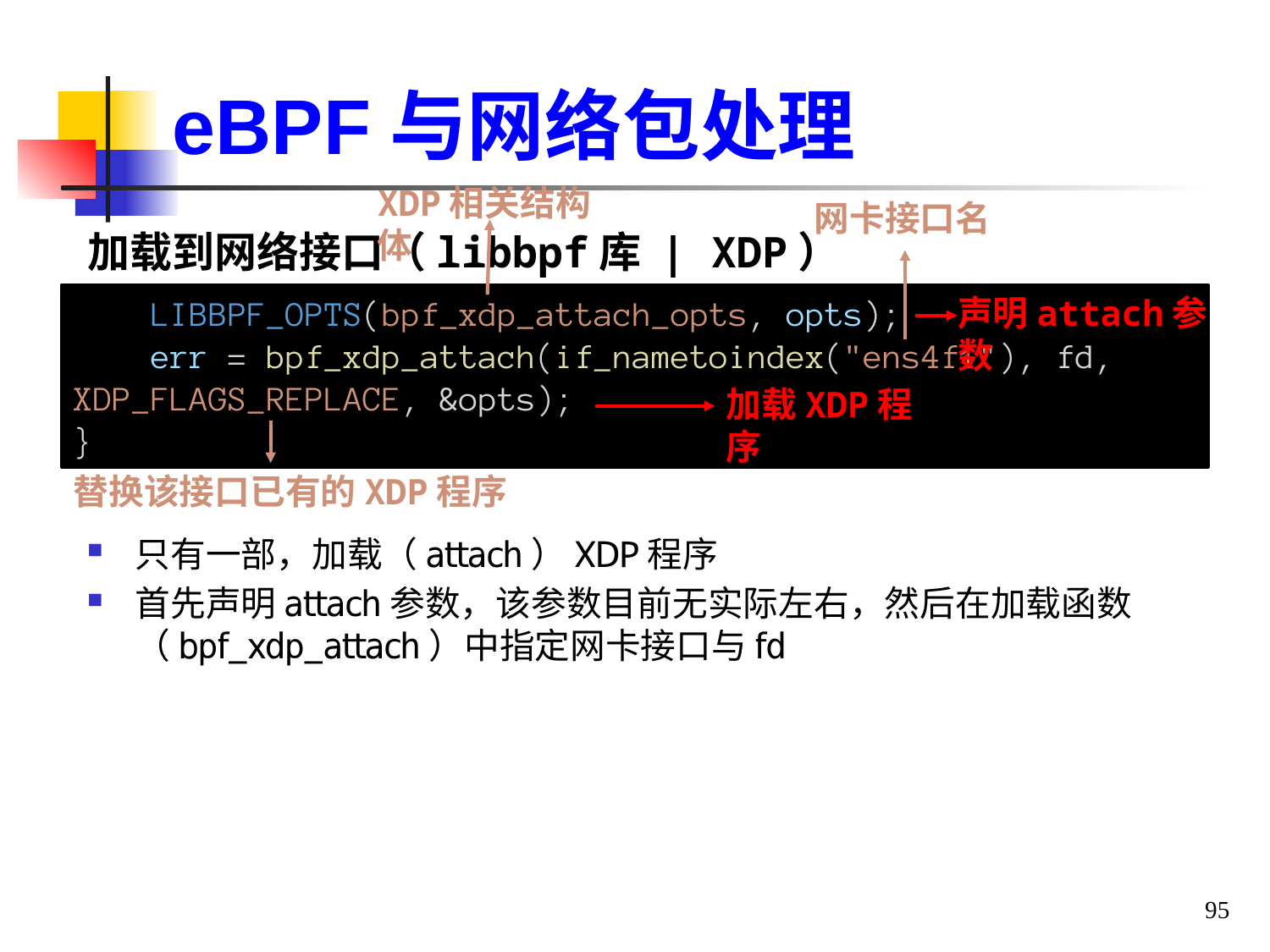

eBPF与网络包处理
XDP相关结构体
网卡接口名
加载到网络接口（libbpf库 | XDP）
    LIBBPF_OPTS(bpf_xdp_attach_opts, opts);
    err = bpf_xdp_attach(if_nametoindex("ens4f1"), fd, XDP_FLAGS_REPLACE, &opts);
}
声明attach参数
加载XDP程序
替换该接口已有的XDP程序
只有一部，加载（attach）XDP程序
首先声明attach参数，该参数目前无实际左右，然后在加载函数（bpf_xdp_attach）中指定网卡接口与fd

95